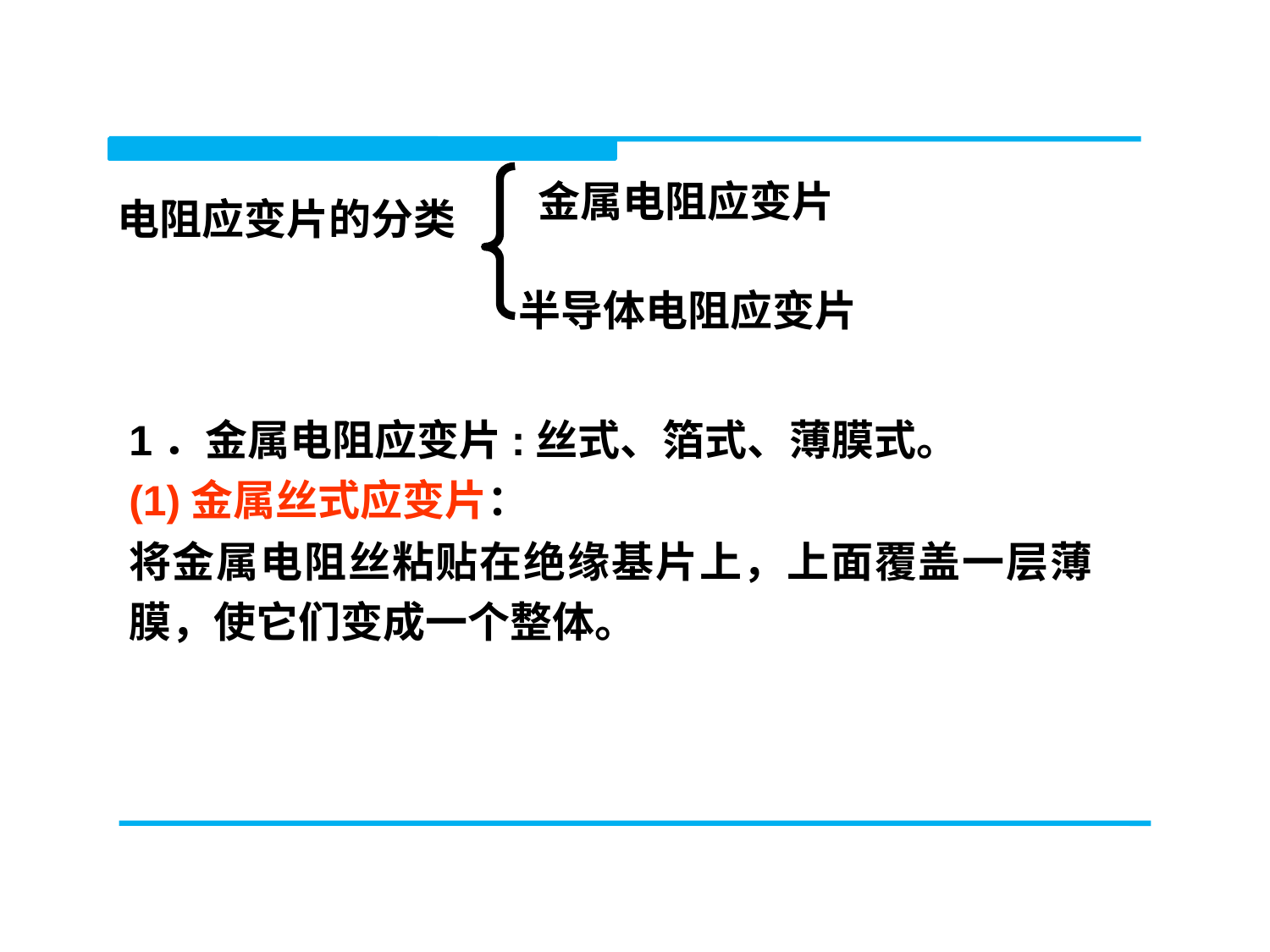

金属电阻应变片

电阻应变片的分类
半导体电阻应变片
1．金属电阻应变片:丝式、箔式、薄膜式。
(1)金属丝式应变片：
将金属电阻丝粘贴在绝缘基片上，上面覆盖一层薄膜，使它们变成一个整体。